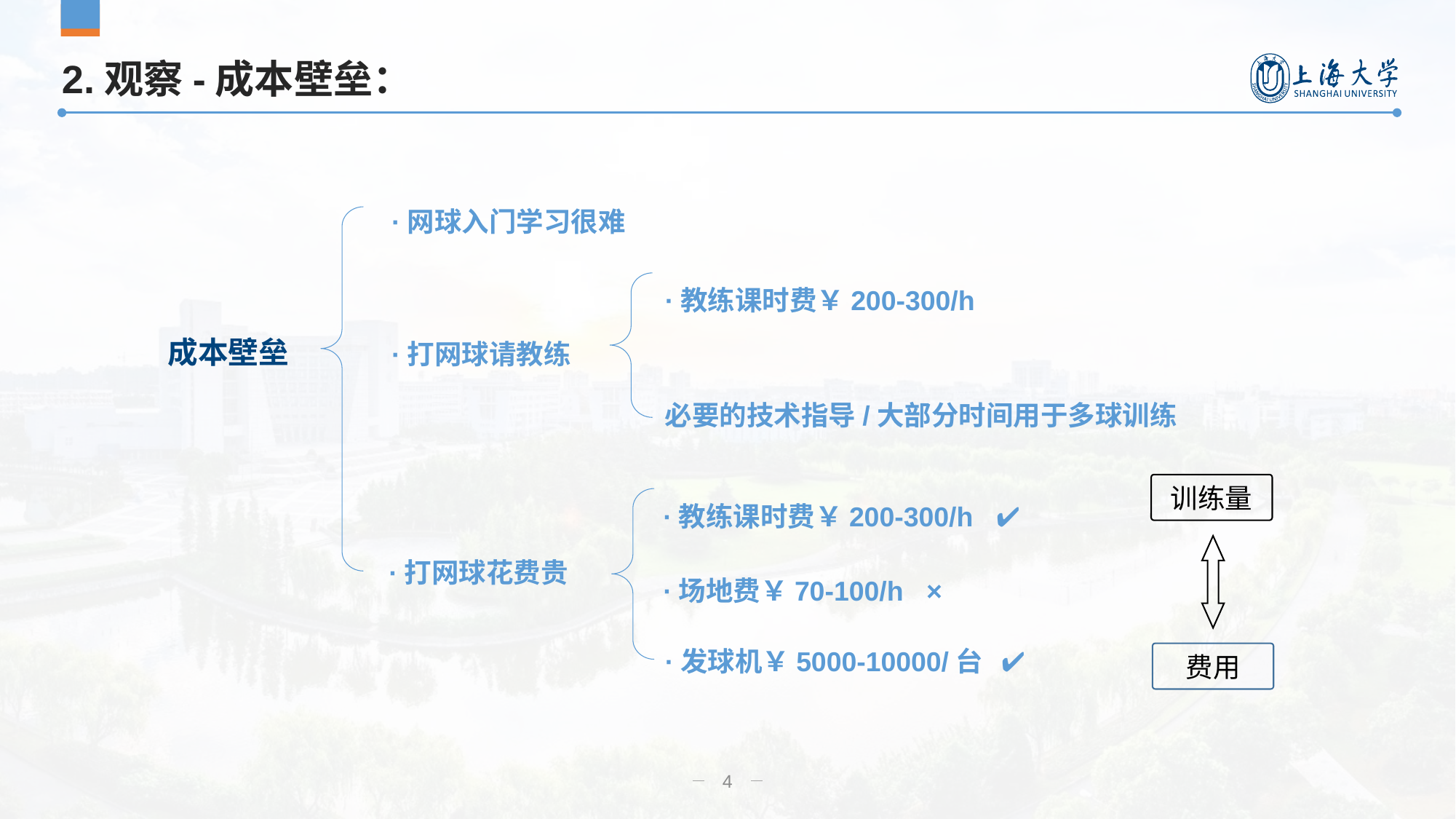

# 2.观察-成本壁垒：
·网球入门学习很难

·教练课时费￥200-300/h

成本壁垒
·打网球请教练
必要的技术指导/大部分时间用于多球训练
·教练课时费￥200-300/h   ✔

·打网球花费贵
·场地费￥70-100/h   ×
·发球机￥5000-10000/台   ✔
训练量

费用
4